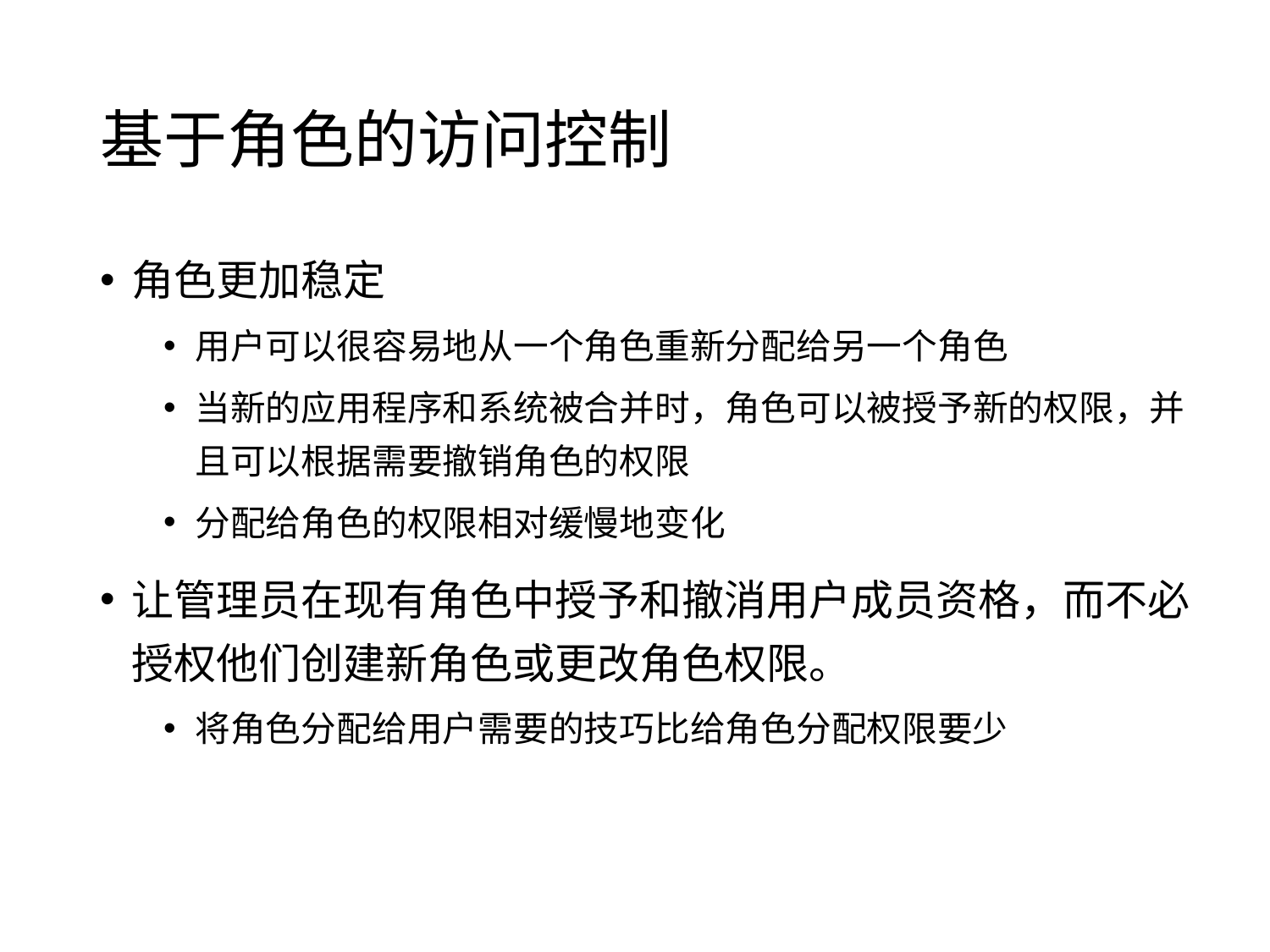

# 基于角色的访问控制
角色更加稳定
用户可以很容易地从一个角色重新分配给另一个角色
当新的应用程序和系统被合并时，角色可以被授予新的权限，并且可以根据需要撤销角色的权限
分配给角色的权限相对缓慢地变化
让管理员在现有角色中授予和撤消用户成员资格，而不必授权他们创建新角色或更改角色权限。
将角色分配给用户需要的技巧比给角色分配权限要少